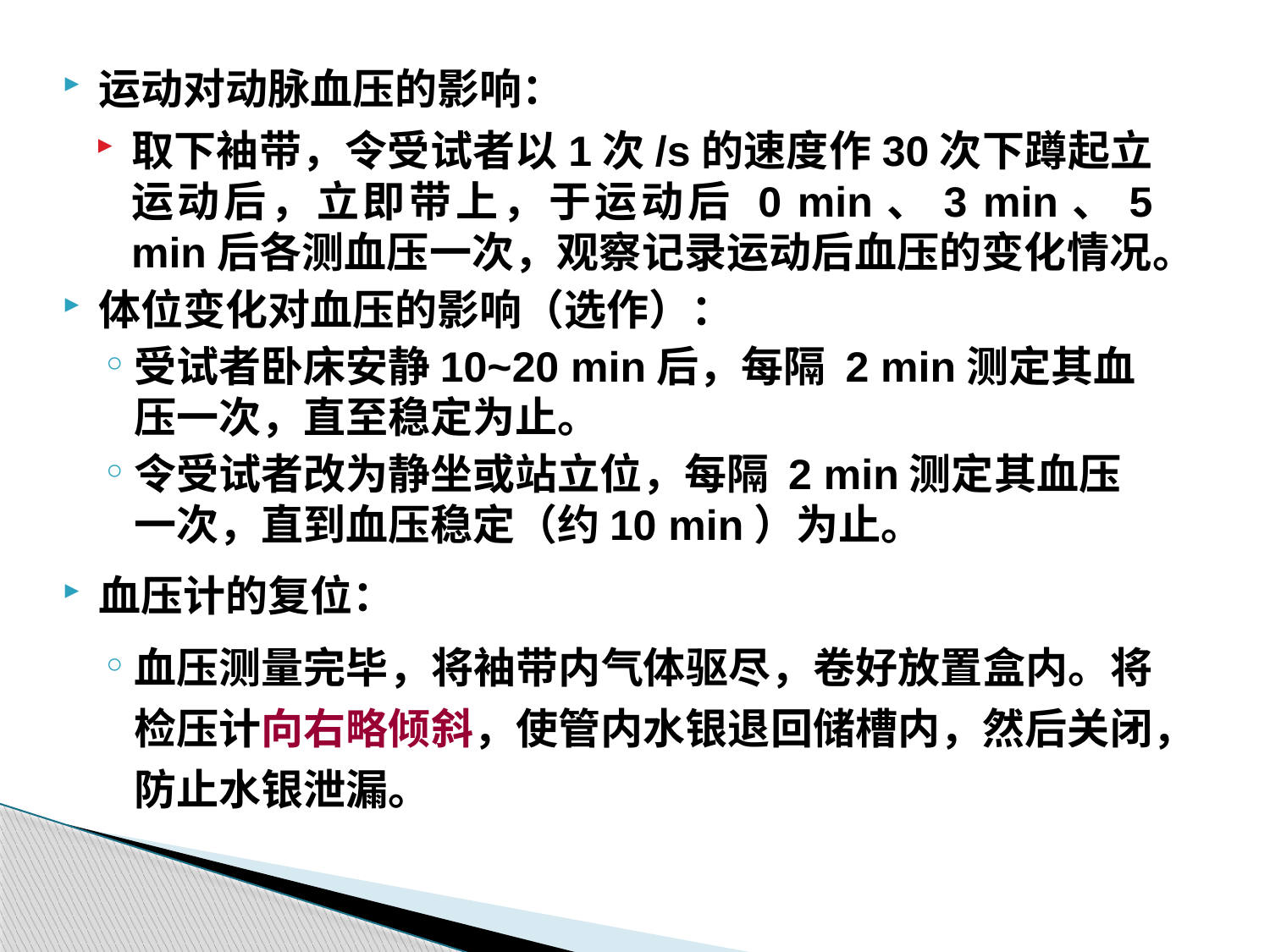

运动对动脉血压的影响：
取下袖带，令受试者以1次/s的速度作30次下蹲起立运动后，立即带上，于运动后 0 min、3 min、5 min后各测血压一次，观察记录运动后血压的变化情况。
体位变化对血压的影响（选作）：
受试者卧床安静10~20 min后，每隔 2 min测定其血压一次，直至稳定为止。
令受试者改为静坐或站立位，每隔 2 min测定其血压一次，直到血压稳定（约10 min）为止。
血压计的复位：
血压测量完毕，将袖带内气体驱尽，卷好放置盒内。将检压计向右略倾斜，使管内水银退回储槽内，然后关闭，防止水银泄漏。